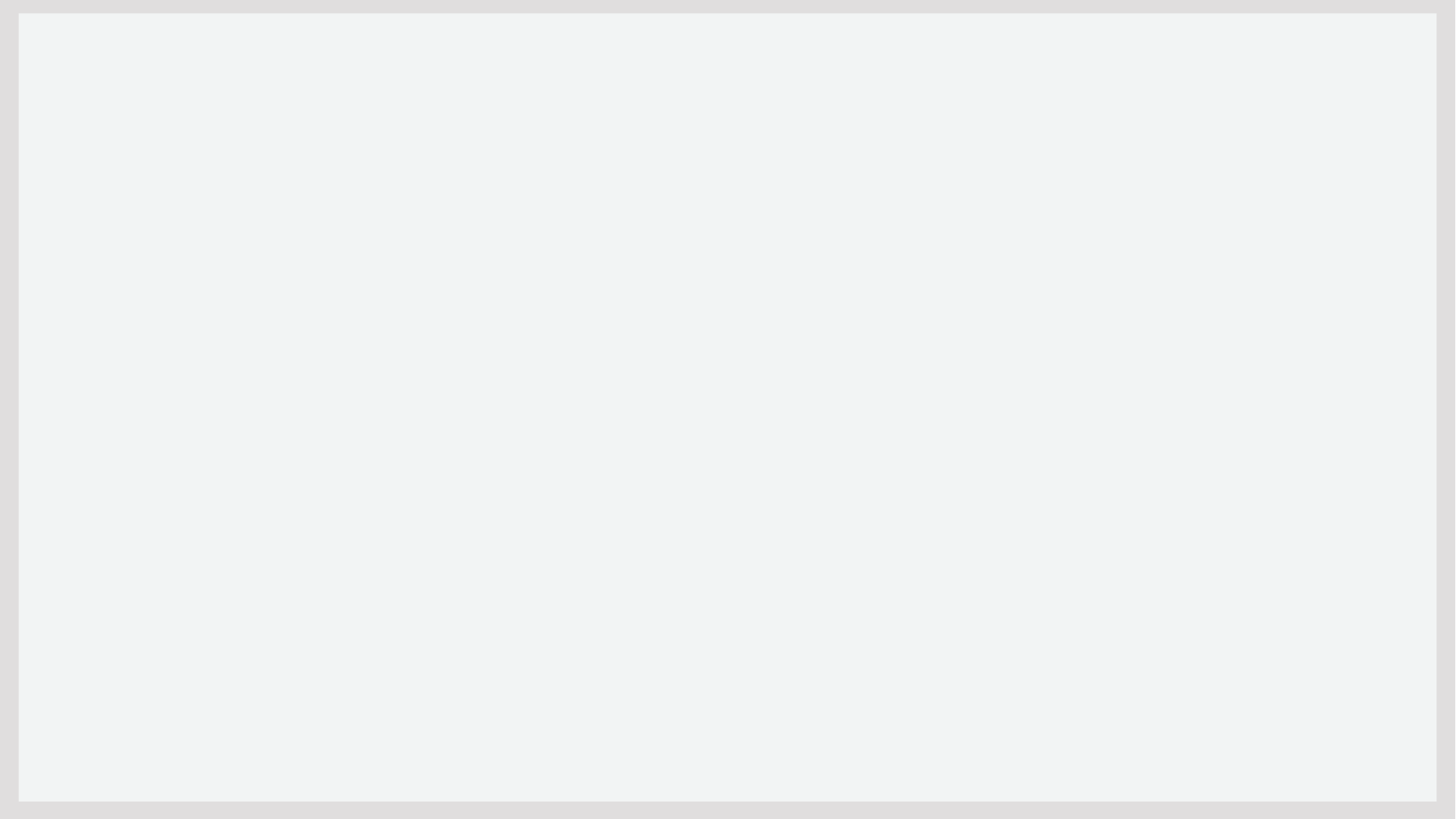

# 지금 가장 문제가 되는 연예계를 대상으로 좋은 해결 방안이 될 수 있진 않을까?